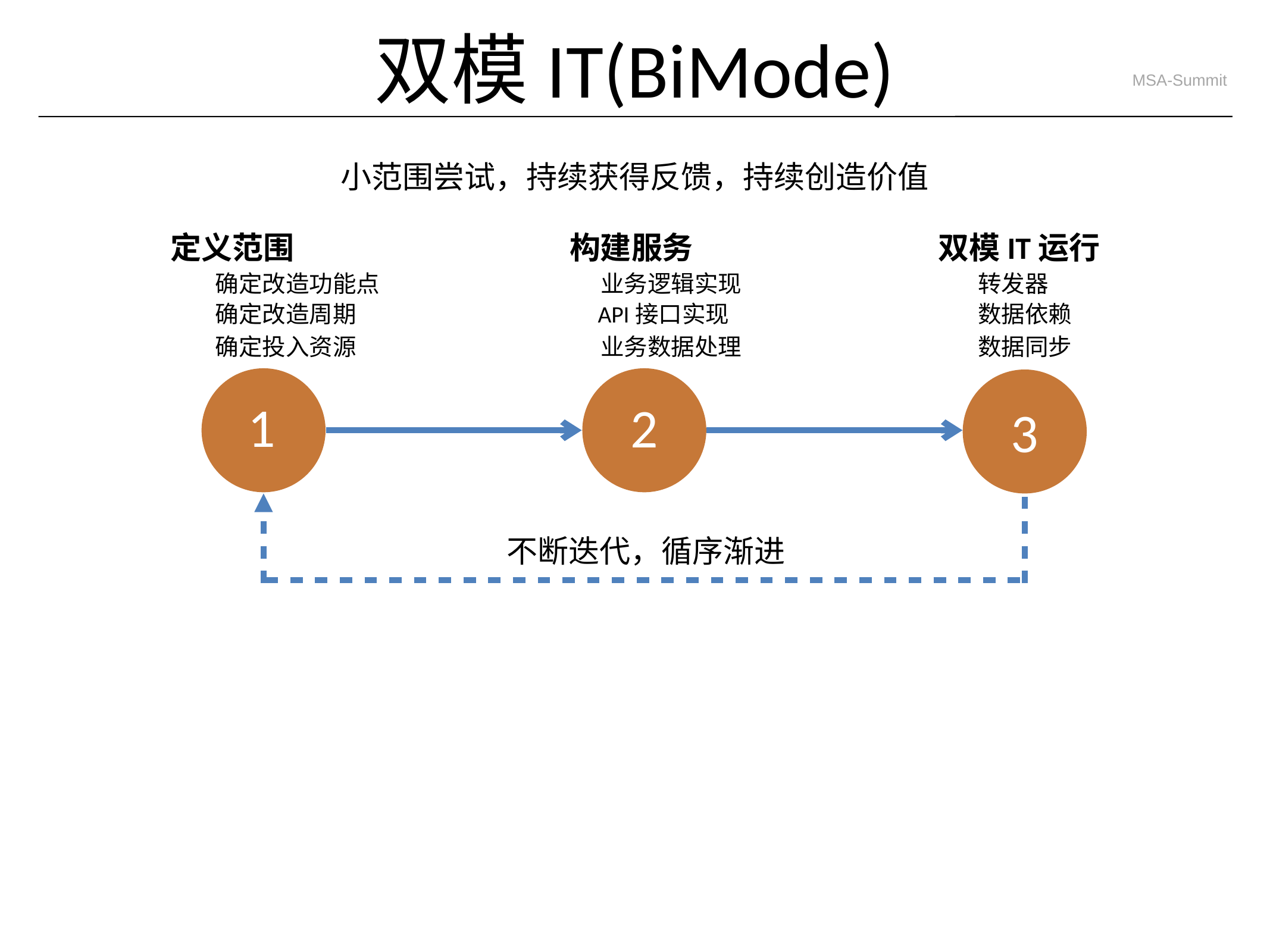

# 双模IT(BiMode)
小范围尝试，持续获得反馈，持续创造价值
定义范围
构建服务
双模IT运行
确定改造功能点
业务逻辑实现
转发器
确定改造周期
API接口实现
数据依赖
确定投入资源
业务数据处理
数据同步

1

2

3

不断迭代，循序渐进

29